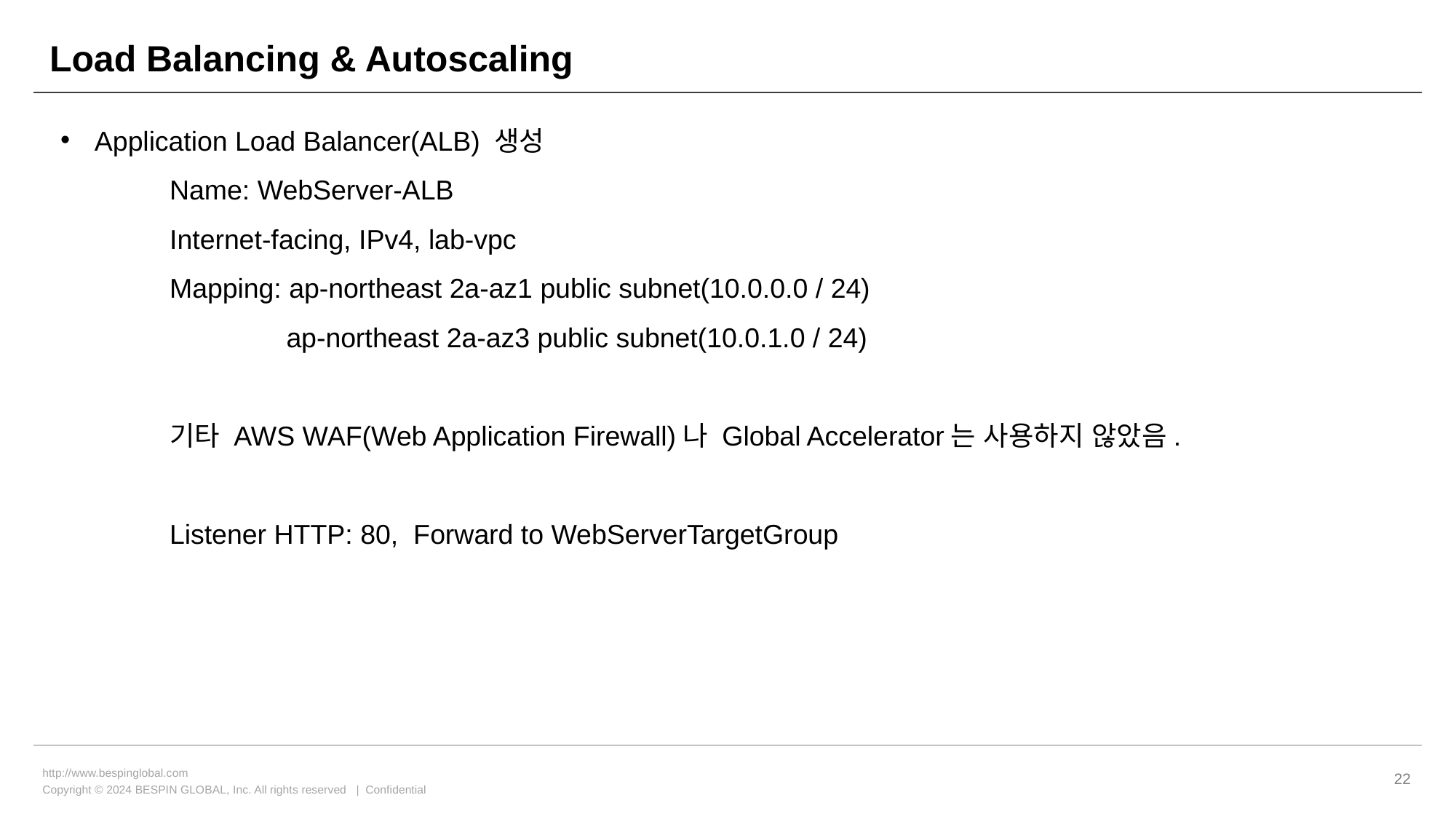

# Load Balancing & Autoscaling
Application Load Balancer(ALB) 생성
	Name: WebServer-ALB
	Internet-facing, IPv4, lab-vpc
	Mapping: ap-northeast 2a-az1 public subnet(10.0.0.0 / 24)
		 ap-northeast 2a-az3 public subnet(10.0.1.0 / 24)

	기타 AWS WAF(Web Application Firewall)나 Global Accelerator는 사용하지 않았음.

	Listener HTTP: 80,  Forward to WebServerTargetGroup